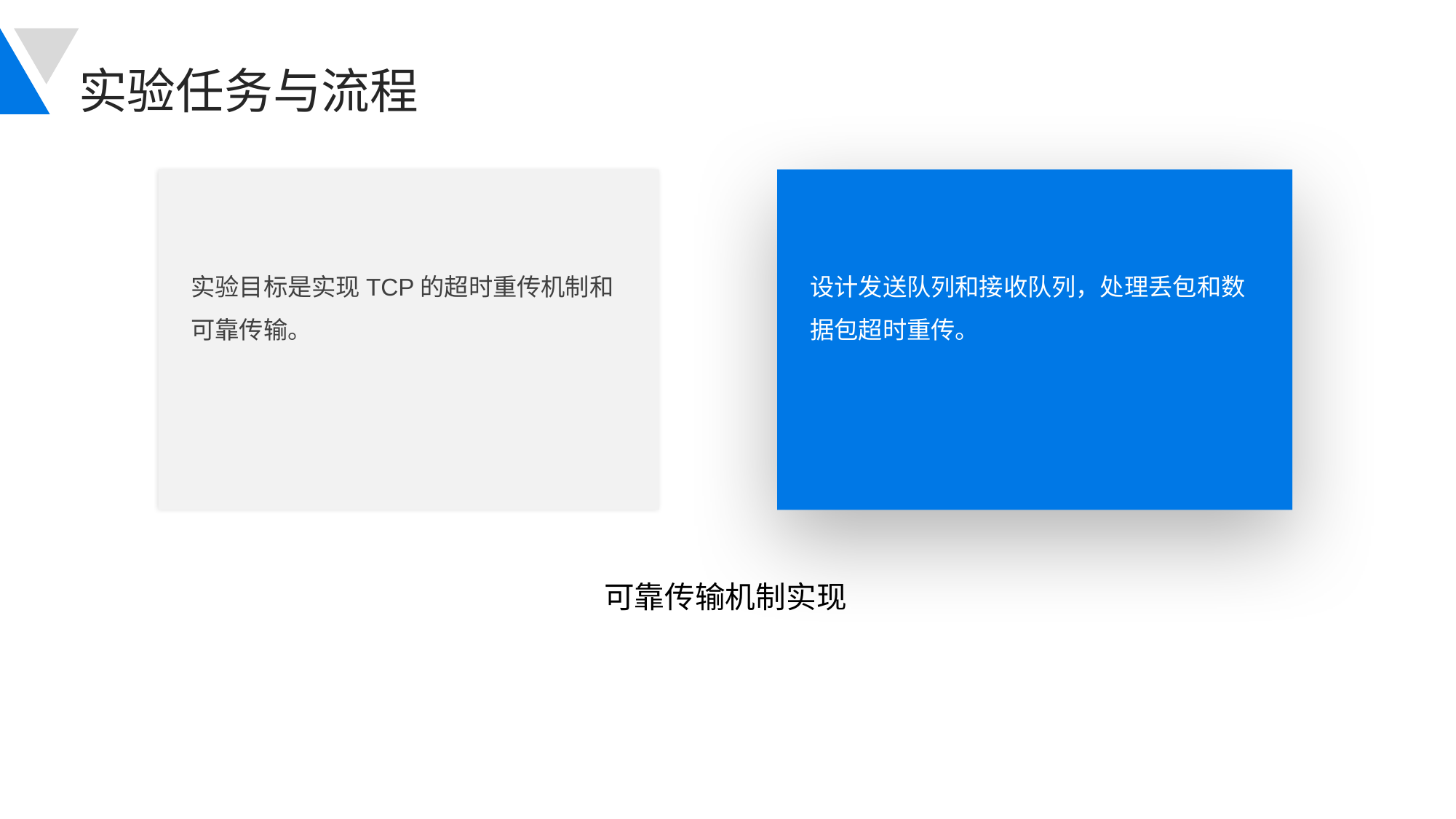

实验任务与流程
实验目标是实现TCP的超时重传机制和可靠传输。
设计发送队列和接收队列，处理丢包和数据包超时重传。
可靠传输机制实现